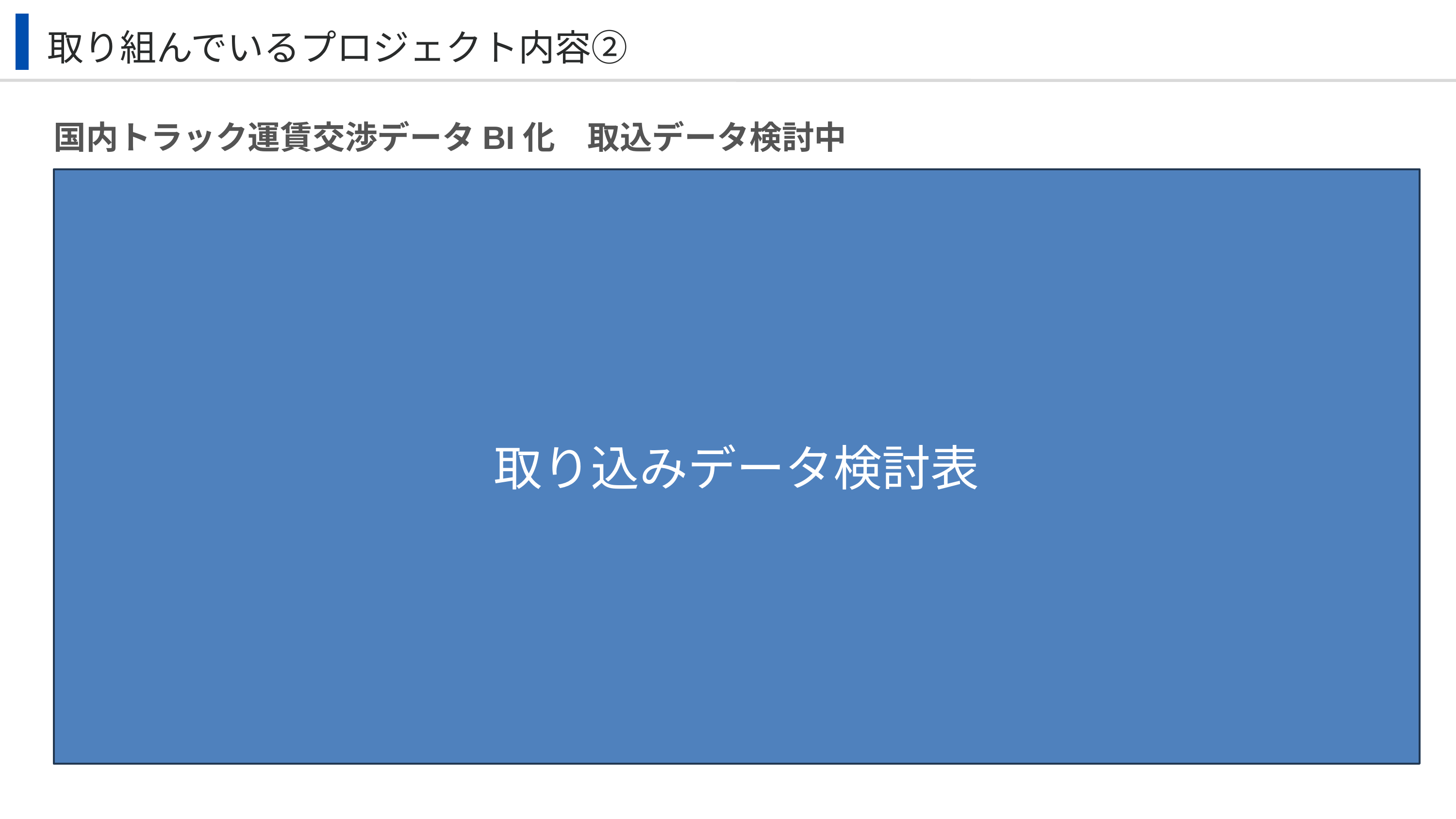

取り組んでいるプロジェクト内容②

国内トラック運賃交渉データBI化　取込データ検討中
取り込みデータ検討表